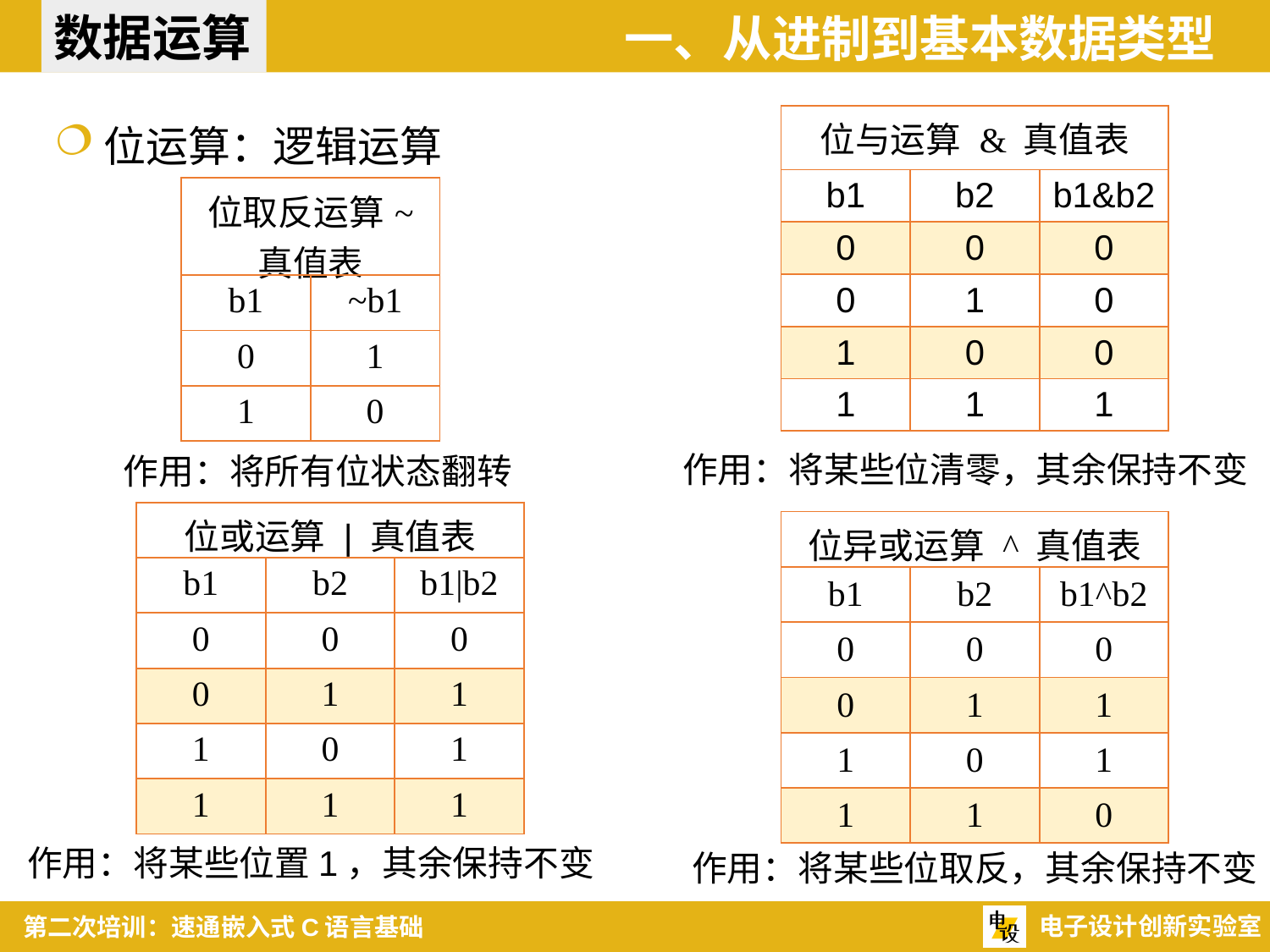

数据运算
一、从进制到基本数据类型
| 位与运算 & 真值表 |  |  |
| --- | --- | --- |
| b1 | b2 | b1&b2 |
| 0 | 0 | 0 |
| 0 | 1 | 0 |
| 1 | 0 | 0 |
| 1 | 1 | 1 |
位运算：逻辑运算
| 位取反运算~ 真值表 |  |
| --- | --- |
| b1 | ~b1 |
| 0 | 1 |
| 1 | 0 |
作用：将某些位清零，其余保持不变
作用：将所有位状态翻转
| 位或运算 | 真值表 |  |  |
| --- | --- | --- |
| b1 | b2 | b1|b2 |
| 0 | 0 | 0 |
| 0 | 1 | 1 |
| 1 | 0 | 1 |
| 1 | 1 | 1 |
| 位异或运算 ^ 真值表 |  |  |
| --- | --- | --- |
| b1 | b2 | b1^b2 |
| 0 | 0 | 0 |
| 0 | 1 | 1 |
| 1 | 0 | 1 |
| 1 | 1 | 0 |
作用：将某些位置1，其余保持不变
作用：将某些位取反，其余保持不变